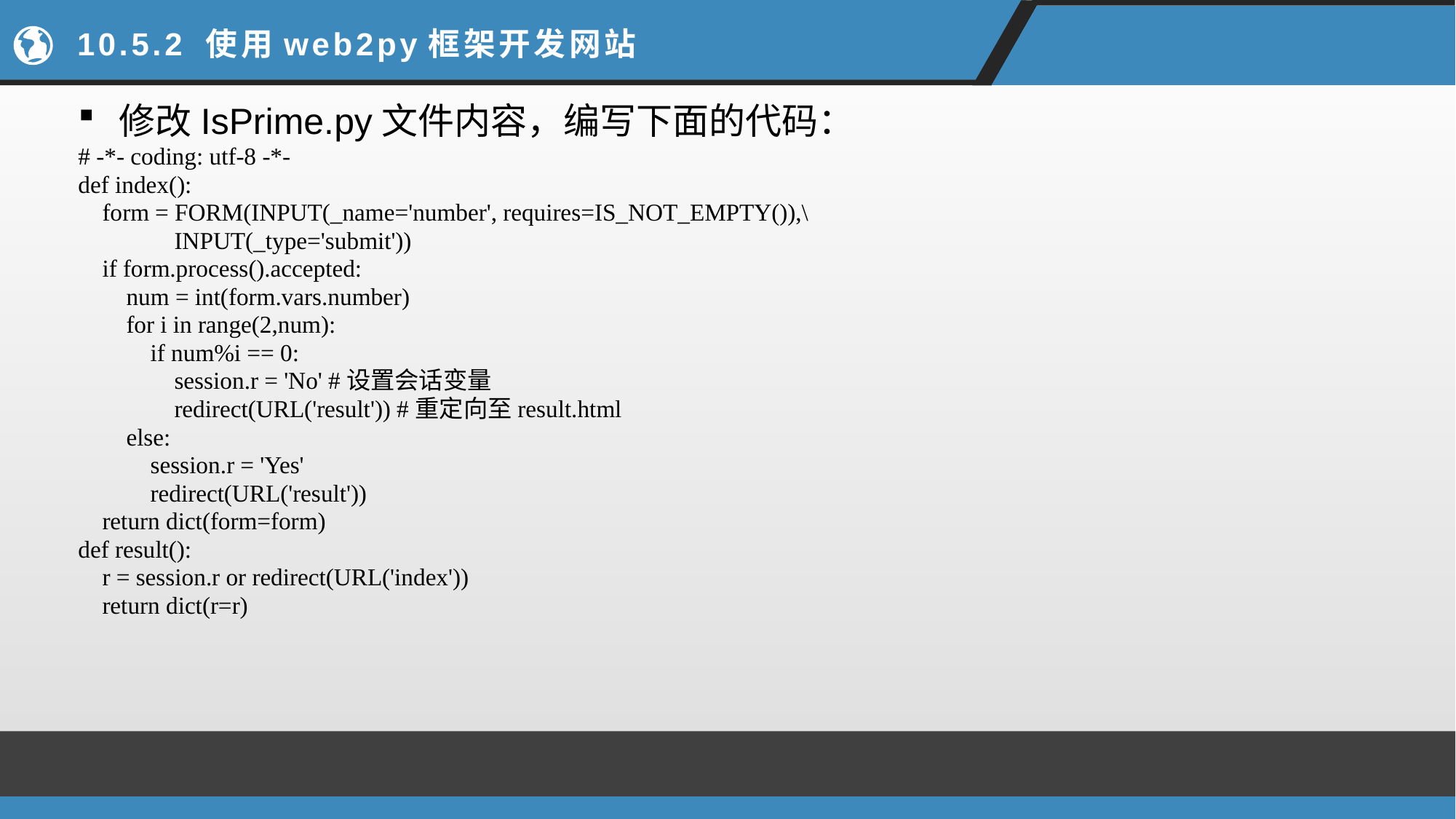

# 10.5.2 使用web2py框架开发网站

修改IsPrime.py文件内容，编写下面的代码：
# -*- coding: utf-8 -*-
def index():
    form = FORM(INPUT(_name='number', requires=IS_NOT_EMPTY()),\
                INPUT(_type='submit'))
    if form.process().accepted:
        num = int(form.vars.number)
        for i in range(2,num):
            if num%i == 0:
                session.r = 'No' #设置会话变量
                redirect(URL('result')) #重定向至result.html
        else:
            session.r = 'Yes'
            redirect(URL('result'))
    return dict(form=form)
def result():
    r = session.r or redirect(URL('index'))
    return dict(r=r)